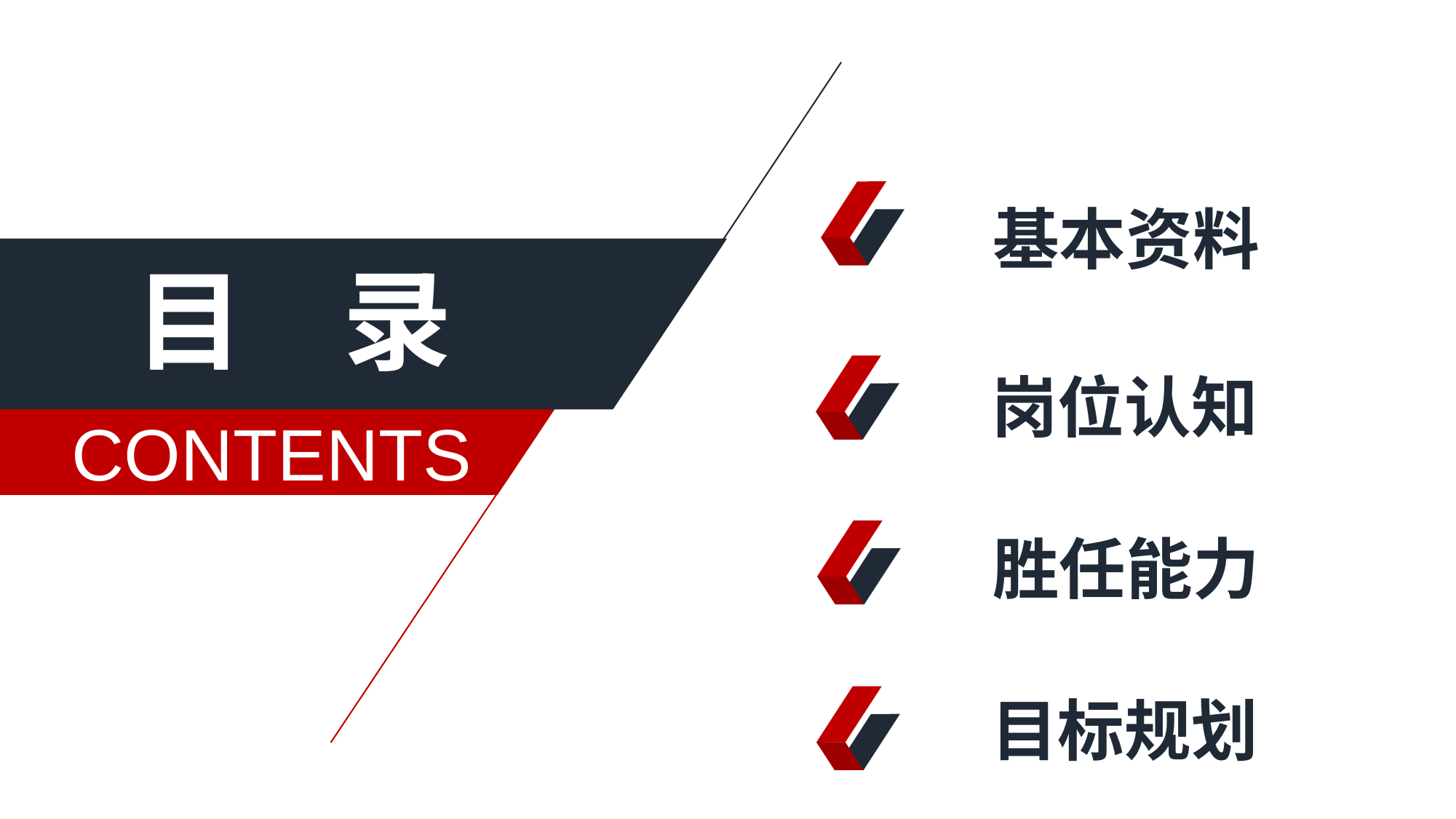

基本资料

目    录

CONTENTS

岗位认知

胜任能力

目标规划